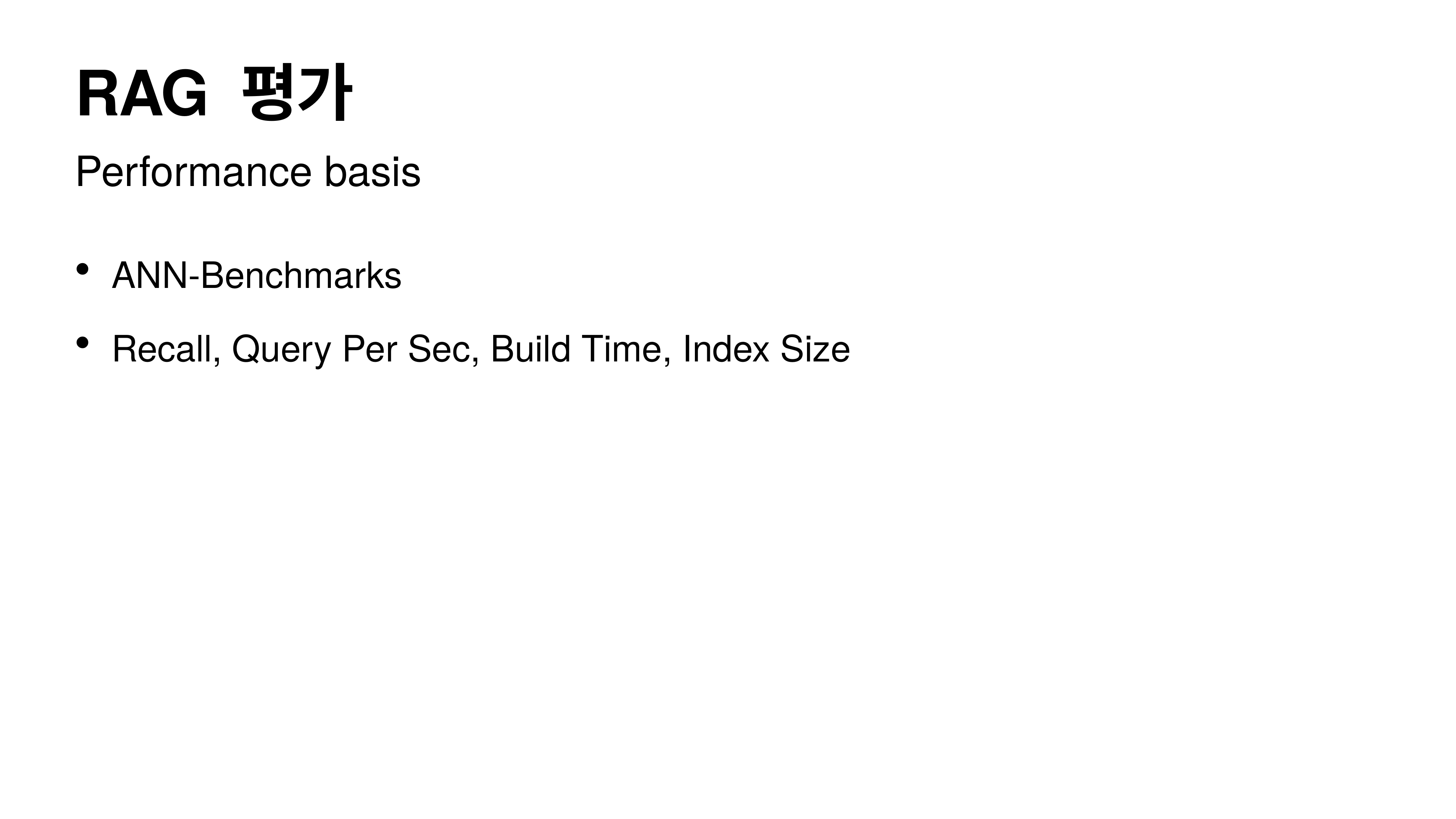

# RAG 평가
Performance basis
ANN-Benchmarks
Recall, Query Per Sec, Build Time, Index Size